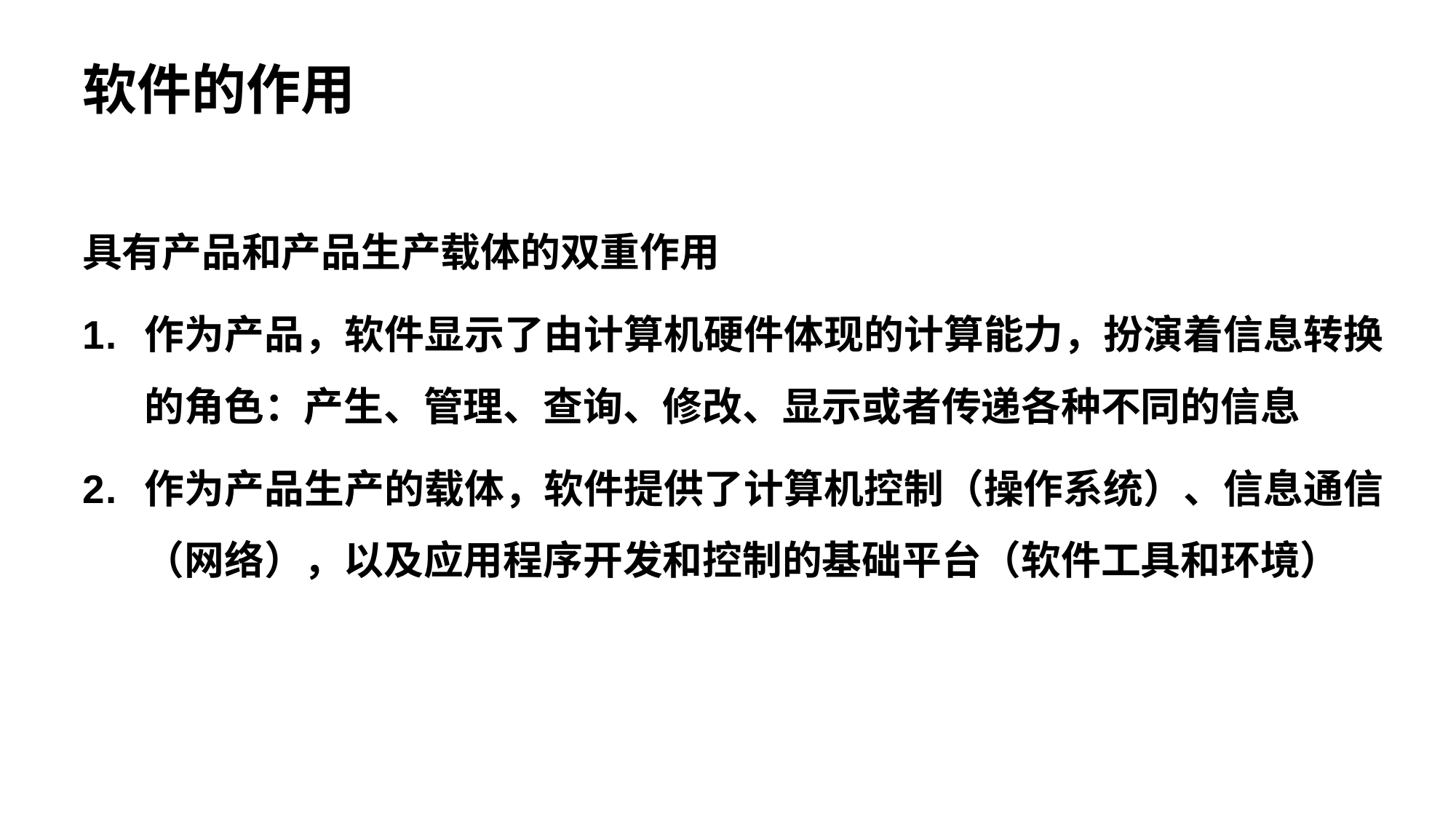

软件的作用
具有产品和产品生产载体的双重作用
作为产品，软件显示了由计算机硬件体现的计算能力，扮演着信息转换的角色：产生、管理、查询、修改、显示或者传递各种不同的信息
作为产品生产的载体，软件提供了计算机控制（操作系统）、信息通信（网络），以及应用程序开发和控制的基础平台（软件工具和环境）